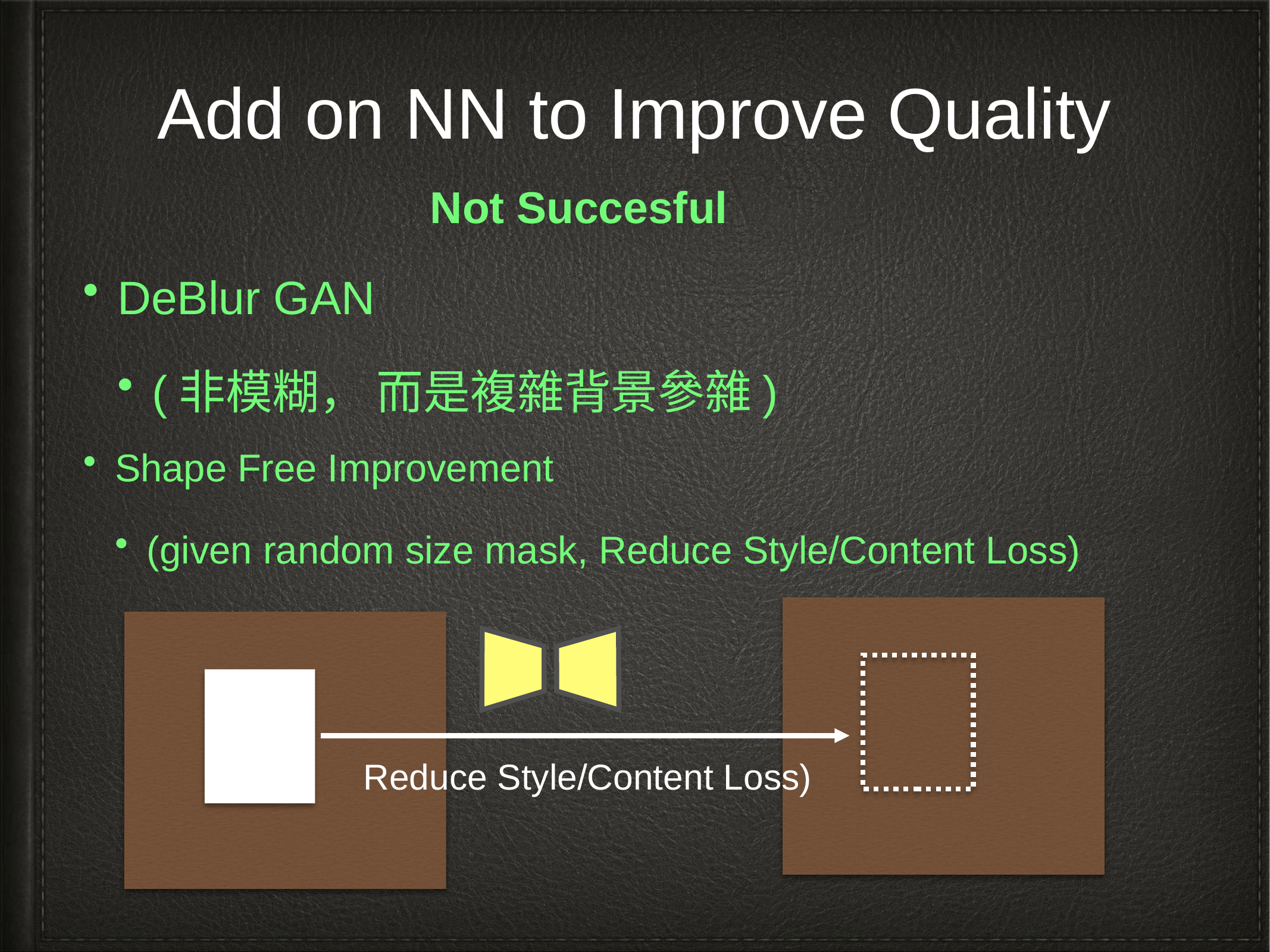

Add on NN to Improve Quality
Not Succesful
DeBlur GAN
(非模糊， 而是複雜背景參雜)
Shape Free Improvement
(given random size mask, Reduce Style/Content Loss)

Reduce Style/Content Loss)